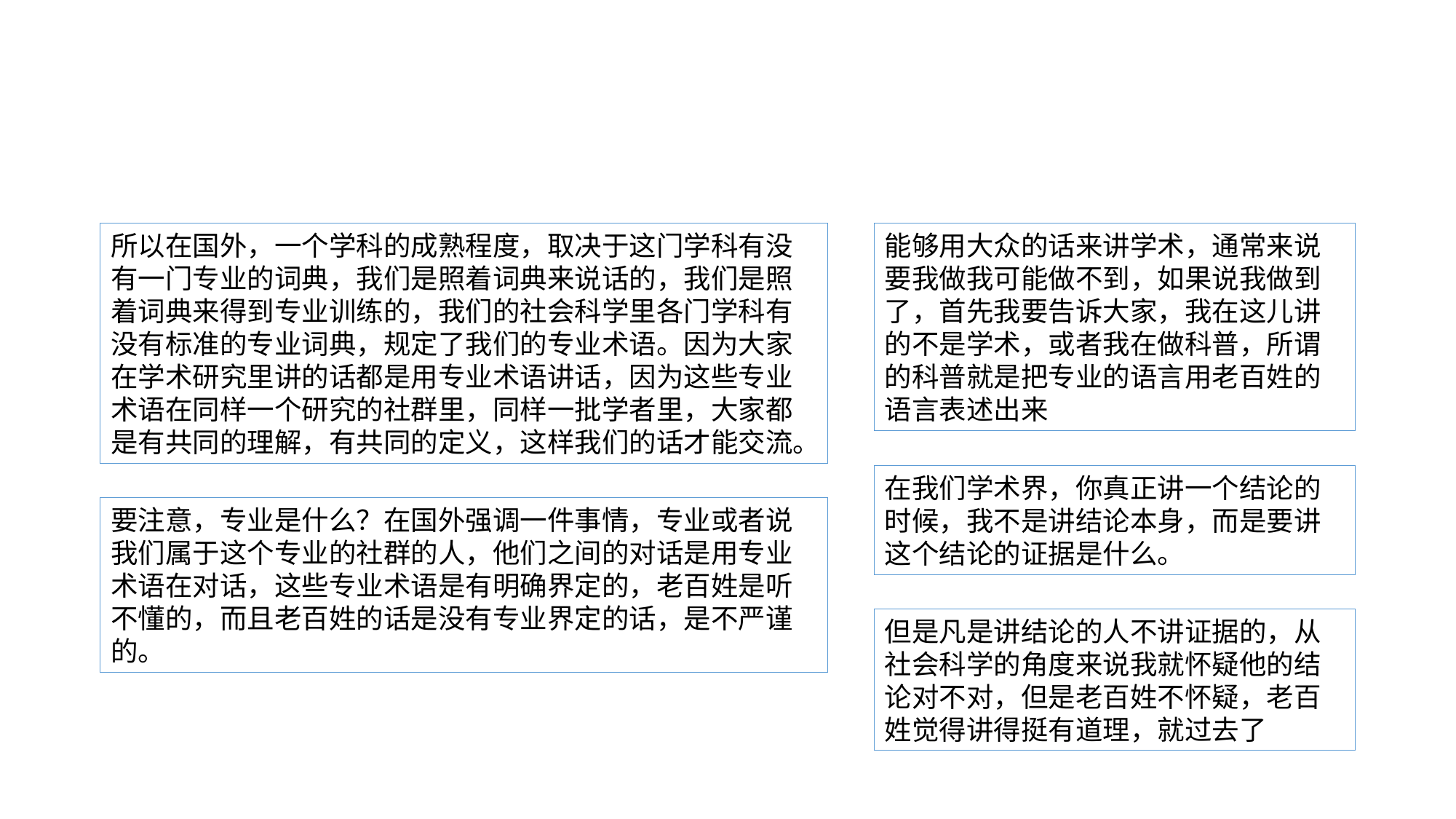

#
所以在国外，一个学科的成熟程度，取决于这门学科有没有一门专业的词典，我们是照着词典来说话的，我们是照着词典来得到专业训练的，我们的社会科学里各门学科有没有标准的专业词典，规定了我们的专业术语。因为大家在学术研究里讲的话都是用专业术语讲话，因为这些专业术语在同样一个研究的社群里，同样一批学者里，大家都是有共同的理解，有共同的定义，这样我们的话才能交流。
能够用大众的话来讲学术，通常来说要我做我可能做不到，如果说我做到了，首先我要告诉大家，我在这儿讲的不是学术，或者我在做科普，所谓的科普就是把专业的语言用老百姓的语言表述出来
在我们学术界，你真正讲一个结论的时候，我不是讲结论本身，而是要讲这个结论的证据是什么。
要注意，专业是什么？在国外强调一件事情，专业或者说我们属于这个专业的社群的人，他们之间的对话是用专业术语在对话，这些专业术语是有明确界定的，老百姓是听不懂的，而且老百姓的话是没有专业界定的话，是不严谨的。
但是凡是讲结论的人不讲证据的，从社会科学的角度来说我就怀疑他的结论对不对，但是老百姓不怀疑，老百姓觉得讲得挺有道理，就过去了